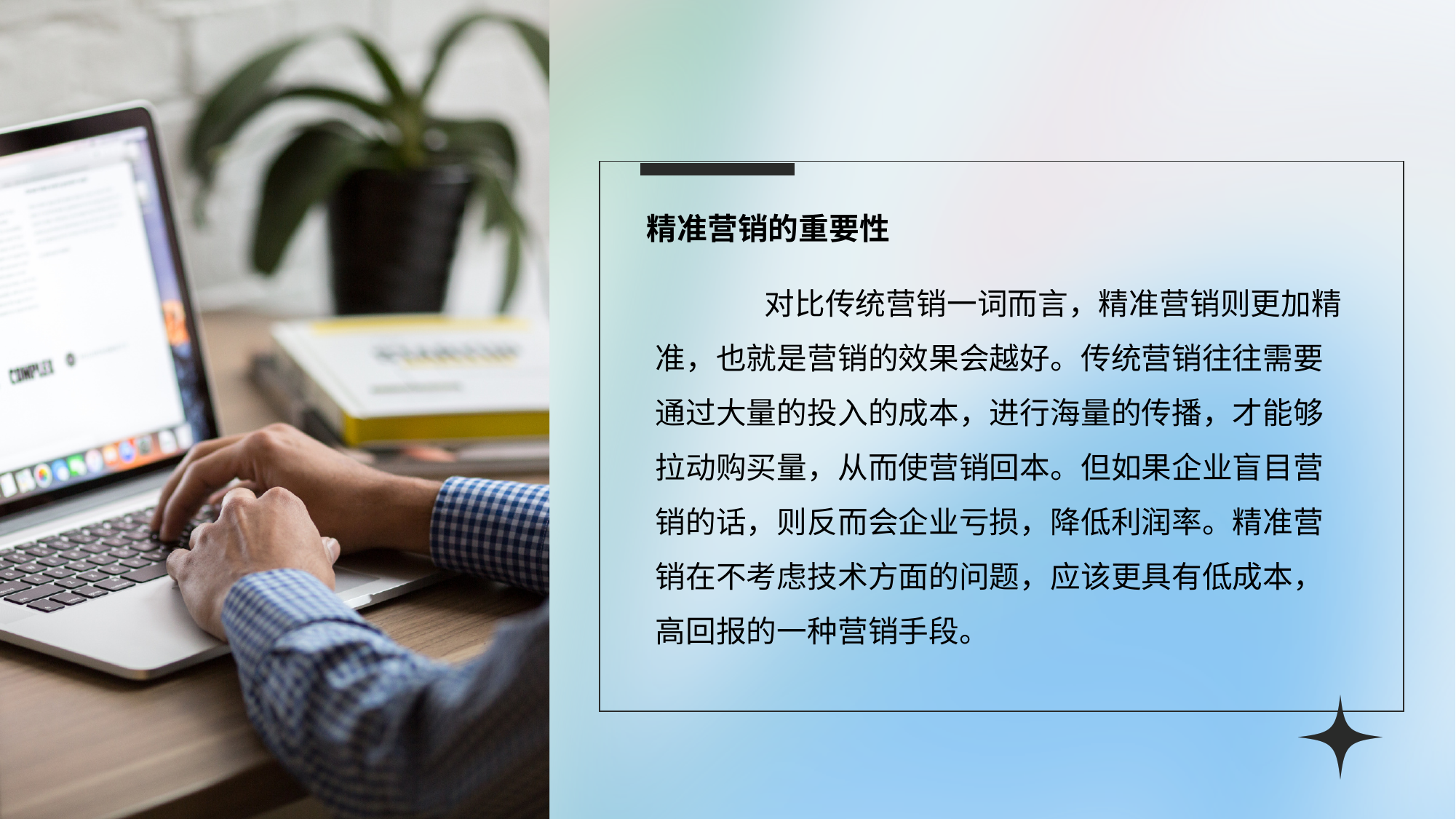

精准营销的重要性
	对比传统营销一词而言，精准营销则更加精准，也就是营销的效果会越好。传统营销往往需要通过大量的投入的成本，进行海量的传播，才能够拉动购买量，从而使营销回本。但如果企业盲目营销的话，则反而会企业亏损，降低利润率。精准营销在不考虑技术方面的问题，应该更具有低成本，高回报的一种营销手段。